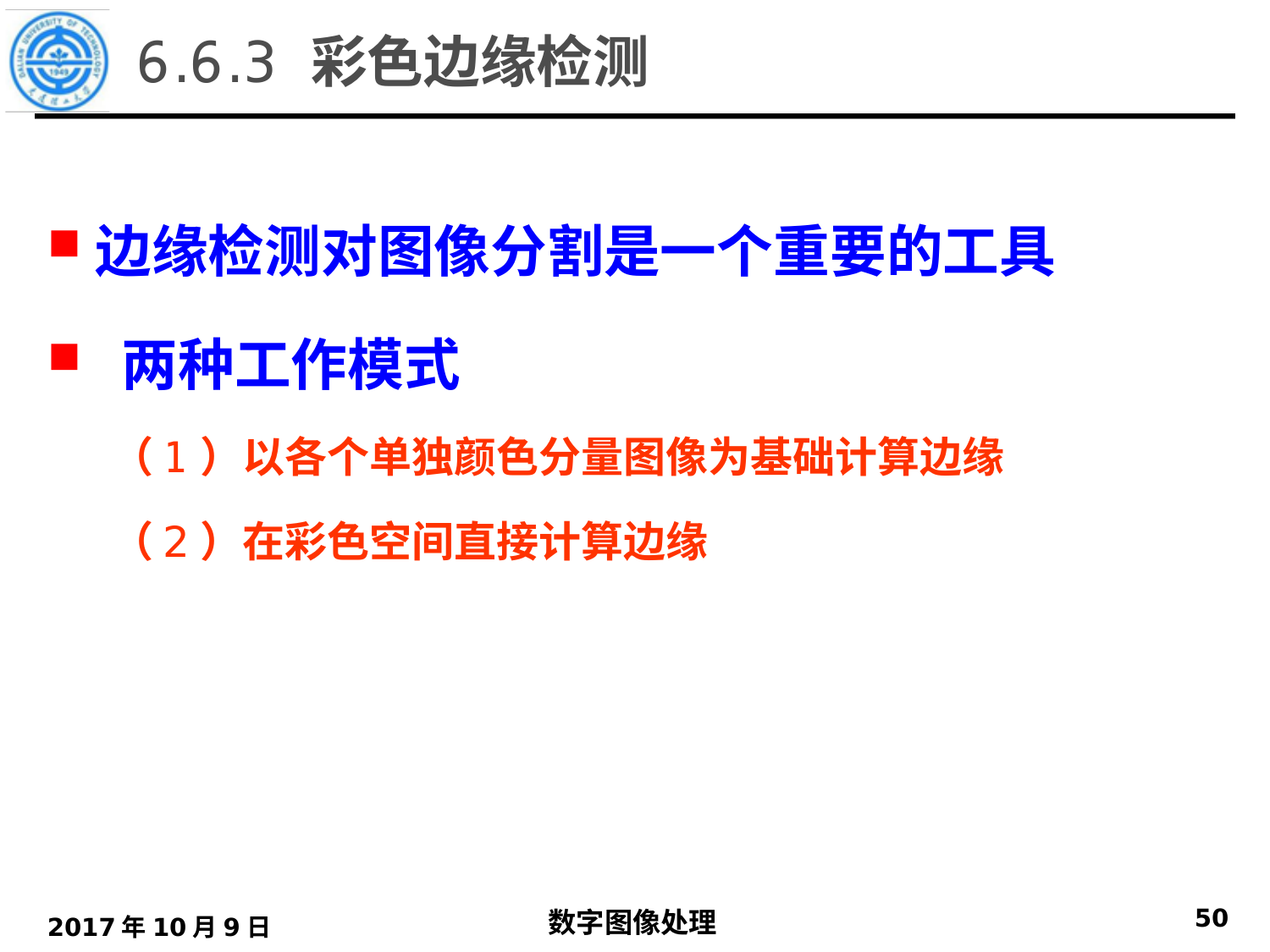

6.6.3 彩色边缘检测
边缘检测对图像分割是一个重要的工具
 两种工作模式
（1）以各个单独颜色分量图像为基础计算边缘
（2）在彩色空间直接计算边缘